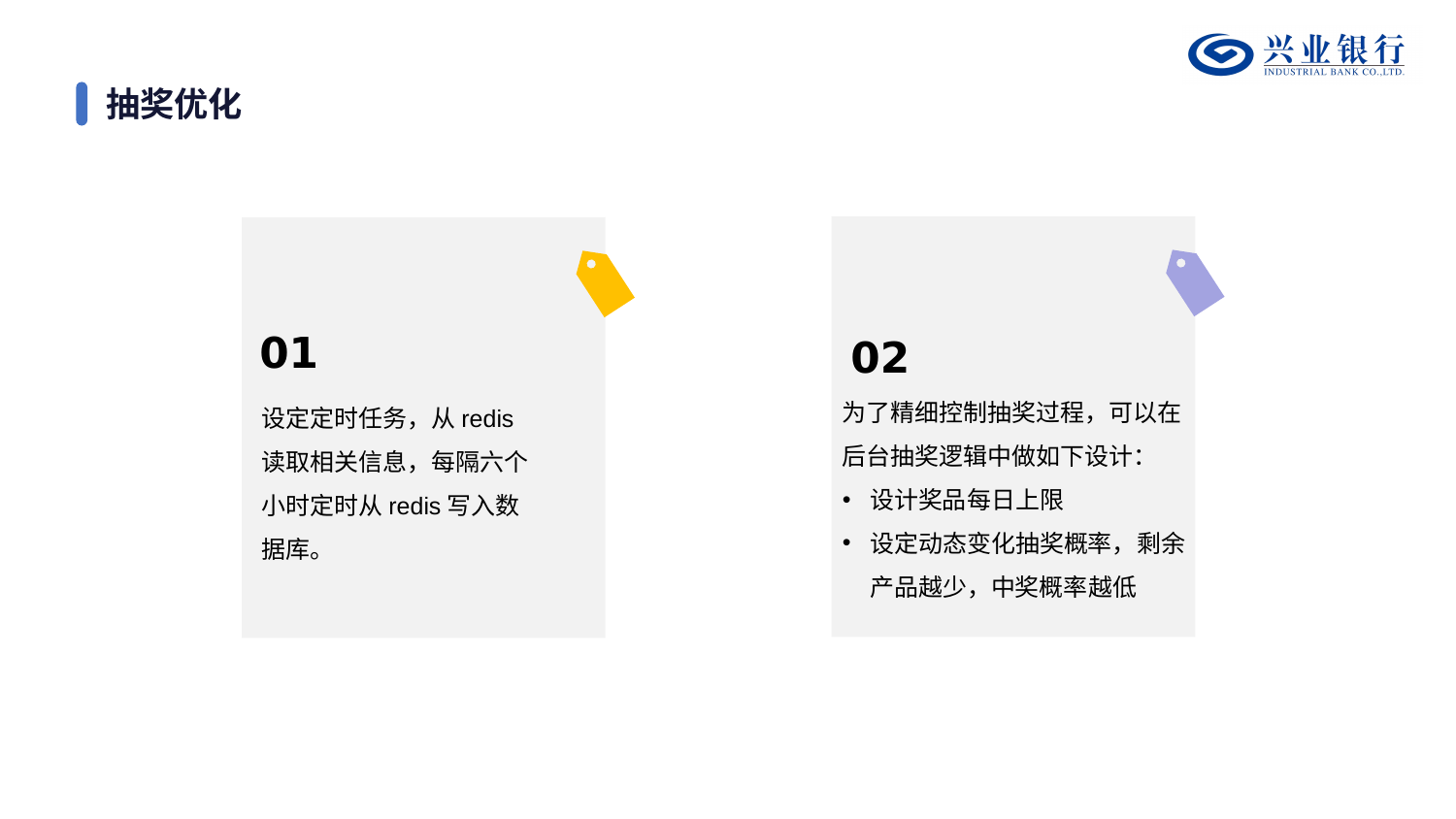

# 抽奖优化

02
为了精细控制抽奖过程，可以在后台抽奖逻辑中做如下设计：
设计奖品每日上限
设定动态变化抽奖概率，剩余产品越少，中奖概率越低

01
设定定时任务，从redis读取相关信息，每隔六个小时定时从redis写入数据库。